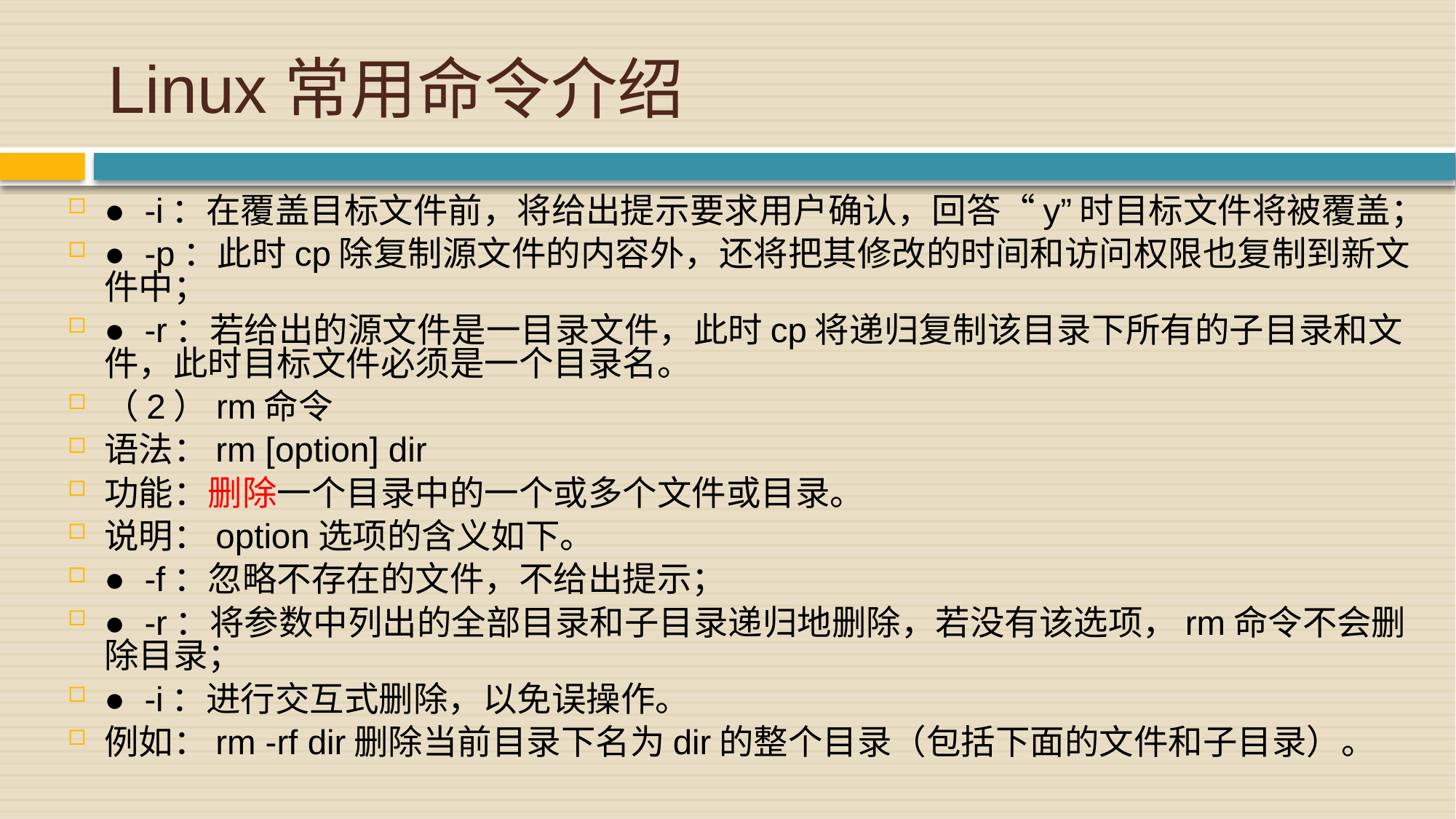

# Linux常用命令介绍
●  -i：在覆盖目标文件前，将给出提示要求用户确认，回答“y”时目标文件将被覆盖；
●  -p：此时cp除复制源文件的内容外，还将把其修改的时间和访问权限也复制到新文件中；
●  -r：若给出的源文件是一目录文件，此时cp将递归复制该目录下所有的子目录和文件，此时目标文件必须是一个目录名。
（2）rm命令
语法：rm [option] dir
功能：删除一个目录中的一个或多个文件或目录。
说明：option选项的含义如下。
●  -f：忽略不存在的文件，不给出提示；
●  -r：将参数中列出的全部目录和子目录递归地删除，若没有该选项，rm命令不会删除目录；
●  -i：进行交互式删除，以免误操作。
例如：rm -rf dir删除当前目录下名为dir的整个目录（包括下面的文件和子目录）。